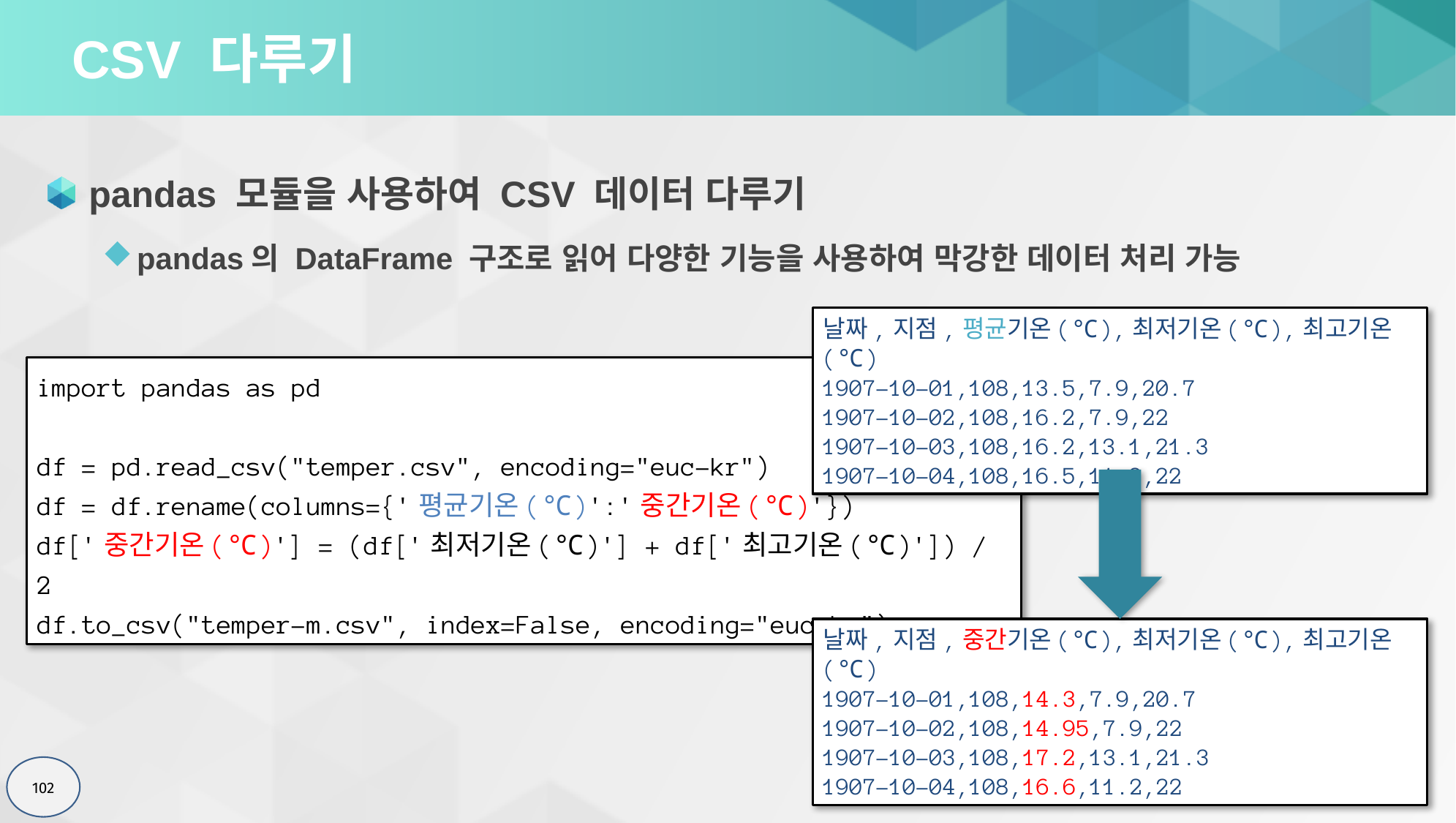

# CSV 다루기
pandas 모듈을 사용하여 CSV 데이터 다루기
pandas의 DataFrame 구조로 읽어 다양한 기능을 사용하여 막강한 데이터 처리 가능
날짜,지점,평균기온(℃),최저기온(℃),최고기온(℃)
1907-10-01,108,13.5,7.9,20.7
1907-10-02,108,16.2,7.9,22
1907-10-03,108,16.2,13.1,21.3
1907-10-04,108,16.5,11.2,22
import pandas as pd

df = pd.read_csv("temper.csv", encoding="euc-kr")
df = df.rename(columns={'평균기온(℃)':'중간기온(℃)'})
df['중간기온(℃)'] = (df['최저기온(℃)'] + df['최고기온(℃)']) / 2
df.to_csv("temper-m.csv", index=False, encoding="euc-kr")

날짜,지점,중간기온(℃),최저기온(℃),최고기온(℃)
1907-10-01,108,14.3,7.9,20.7
1907-10-02,108,14.95,7.9,22
1907-10-03,108,17.2,13.1,21.3
1907-10-04,108,16.6,11.2,22